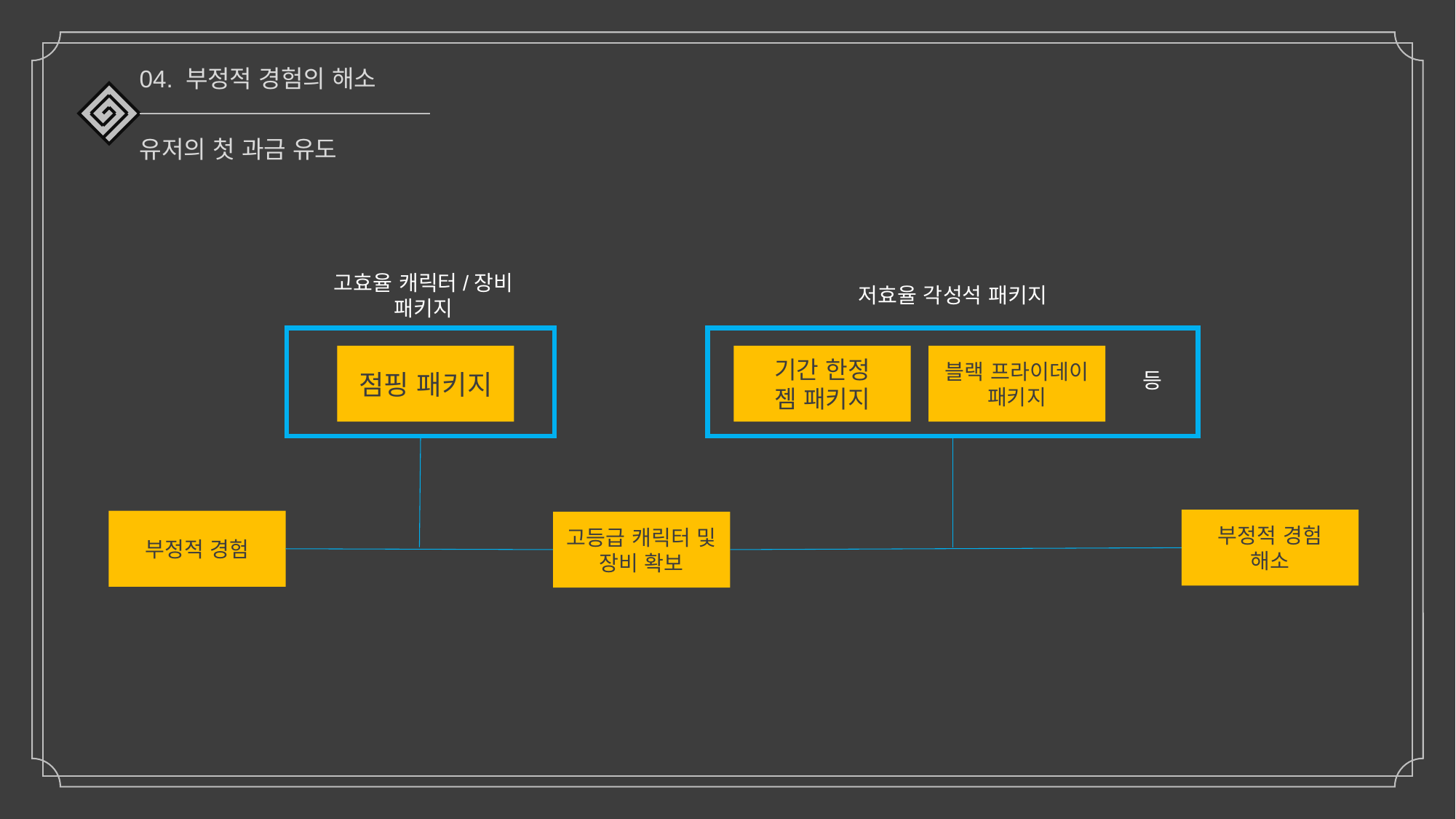

04. 부정적 경험의 해소

유저의 첫 과금 유도
고효율 캐릭터/장비 패키지
저효율 각성석 패키지

점핑 패키지
기간 한정
젬 패키지
블랙 프라이데이 패키지
등
부정적 경험
해소
부정적 경험
고등급 캐릭터 및 장비 확보